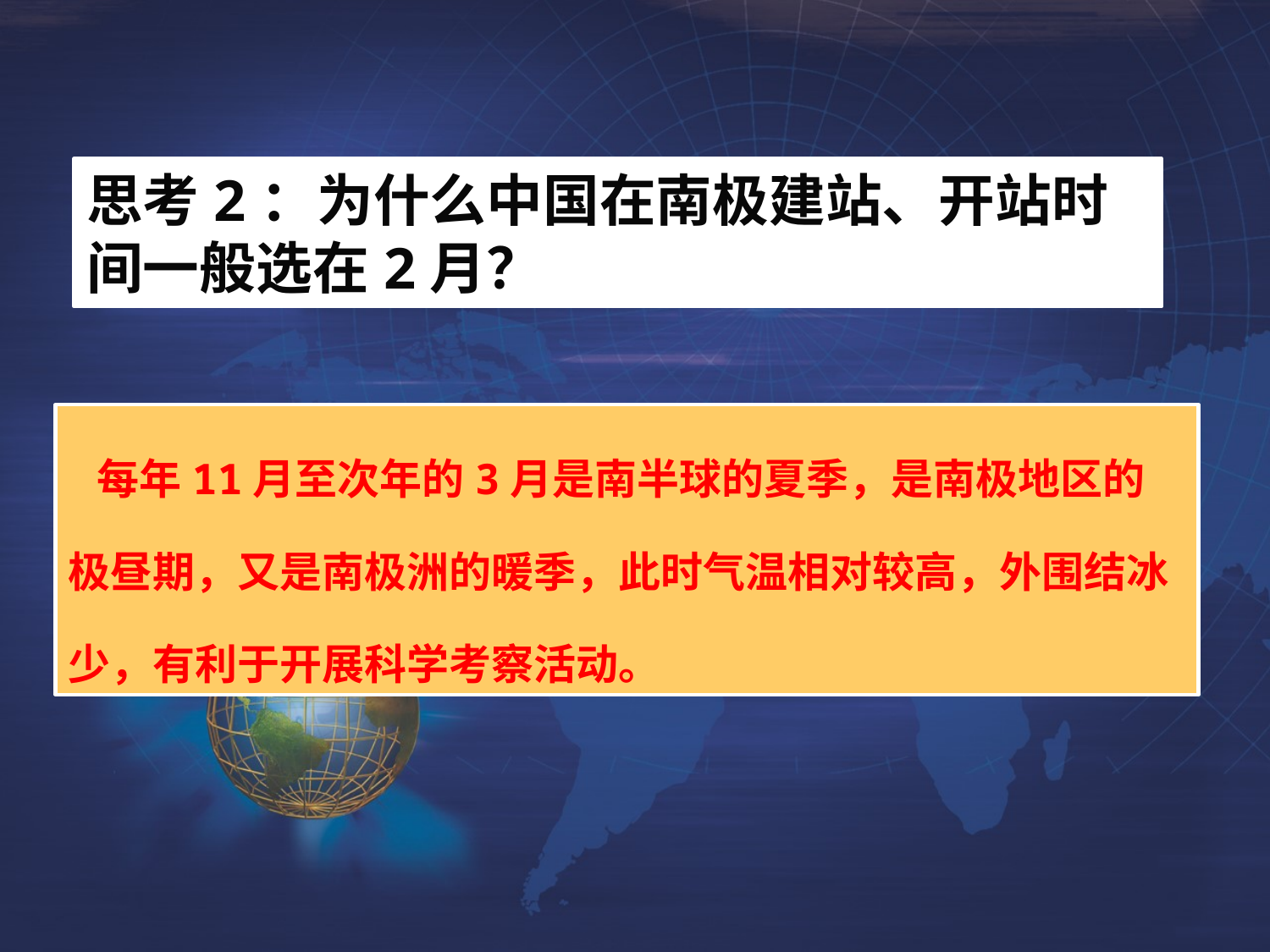

思考2：为什么中国在南极建站、开站时间一般选在2月？
  每年11月至次年的3月是南半球的夏季，是南极地区的极昼期，又是南极洲的暖季，此时气温相对较高，外围结冰少，有利于开展科学考察活动。